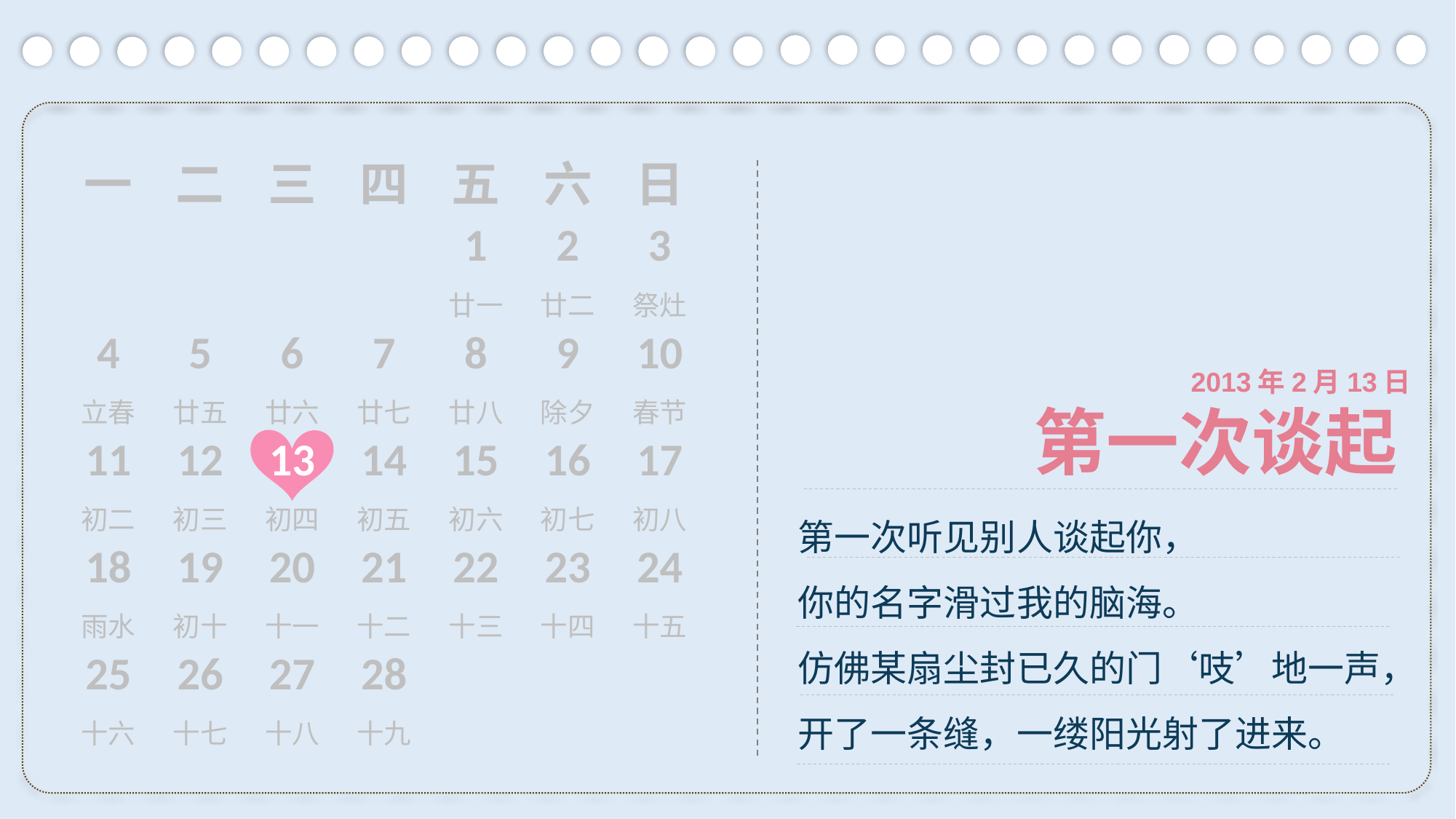

| 一 | 二 | 三 | 四 | 五 | 六 | 日 |
| --- | --- | --- | --- | --- | --- | --- |
|  |  |  |  | 1 | 2 | 3 |
|  |  |  |  | 廿一 | 廿二 | 祭灶 |
| 4 | 5 | 6 | 7 | 8 | 9 | 10 |
| 立春 | 廿五 | 廿六 | 廿七 | 廿八 | 除夕 | 春节 |
| 11 | 12 | 13 | 14 | 15 | 16 | 17 |
| 初二 | 初三 | 初四 | 初五 | 初六 | 初七 | 初八 |
| 18 | 19 | 20 | 21 | 22 | 23 | 24 |
| 雨水 | 初十 | 十一 | 十二 | 十三 | 十四 | 十五 |
| 25 | 26 | 27 | 28 |  |  |  |
| 十六 | 十七 | 十八 | 十九 |  |  |  |
2013年2月13日
第一次谈起

第一次听见别人谈起你，
你的名字滑过我的脑海。
仿佛某扇尘封已久的门‘吱’地一声，开了一条缝，一缕阳光射了进来。